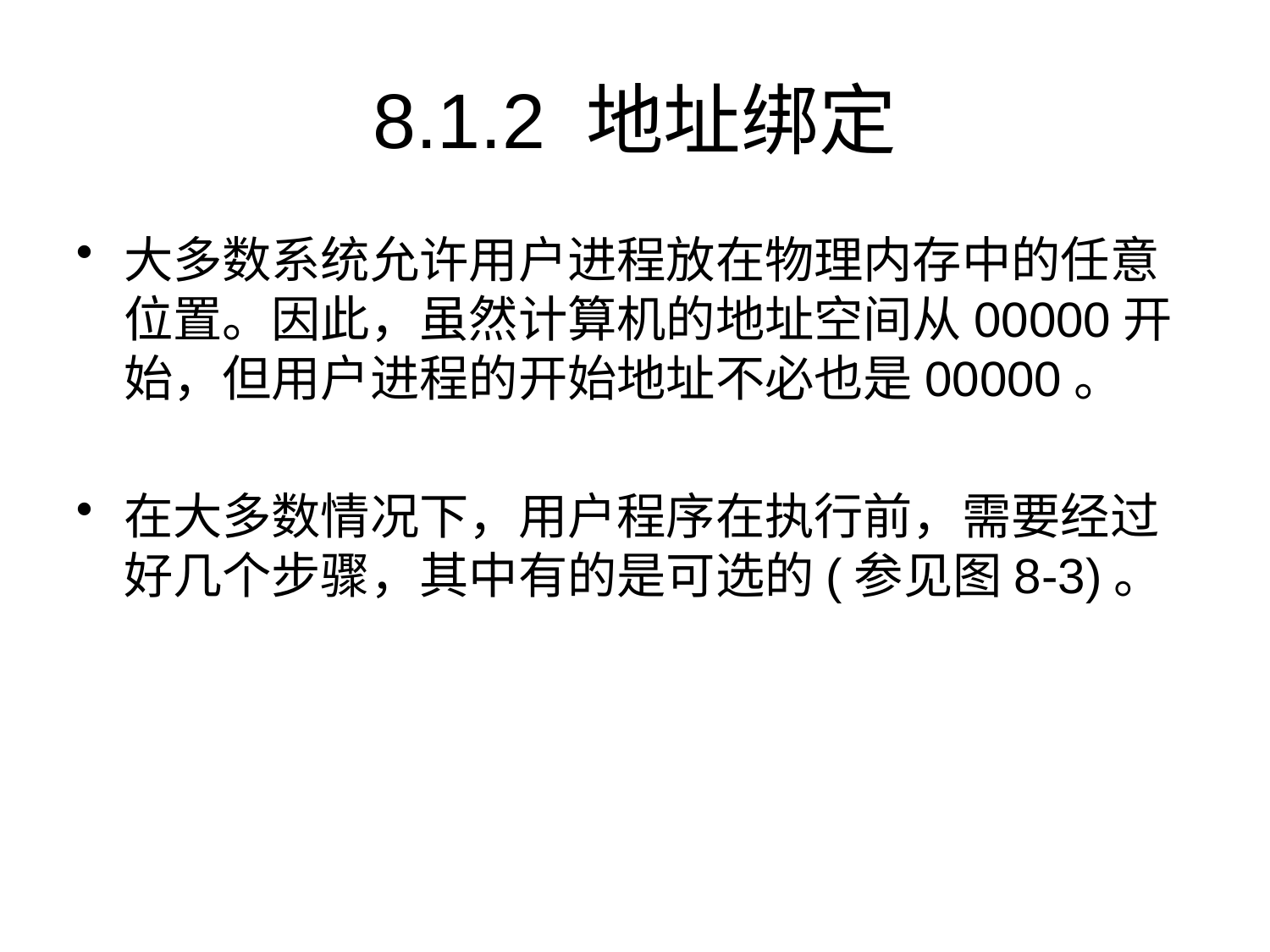

# 8.1.2 地址绑定
大多数系统允许用户进程放在物理内存中的任意位置。因此，虽然计算机的地址空间从00000开始，但用户进程的开始地址不必也是00000。

在大多数情况下，用户程序在执行前，需要经过好几个步骤，其中有的是可选的(参见图8-3)。